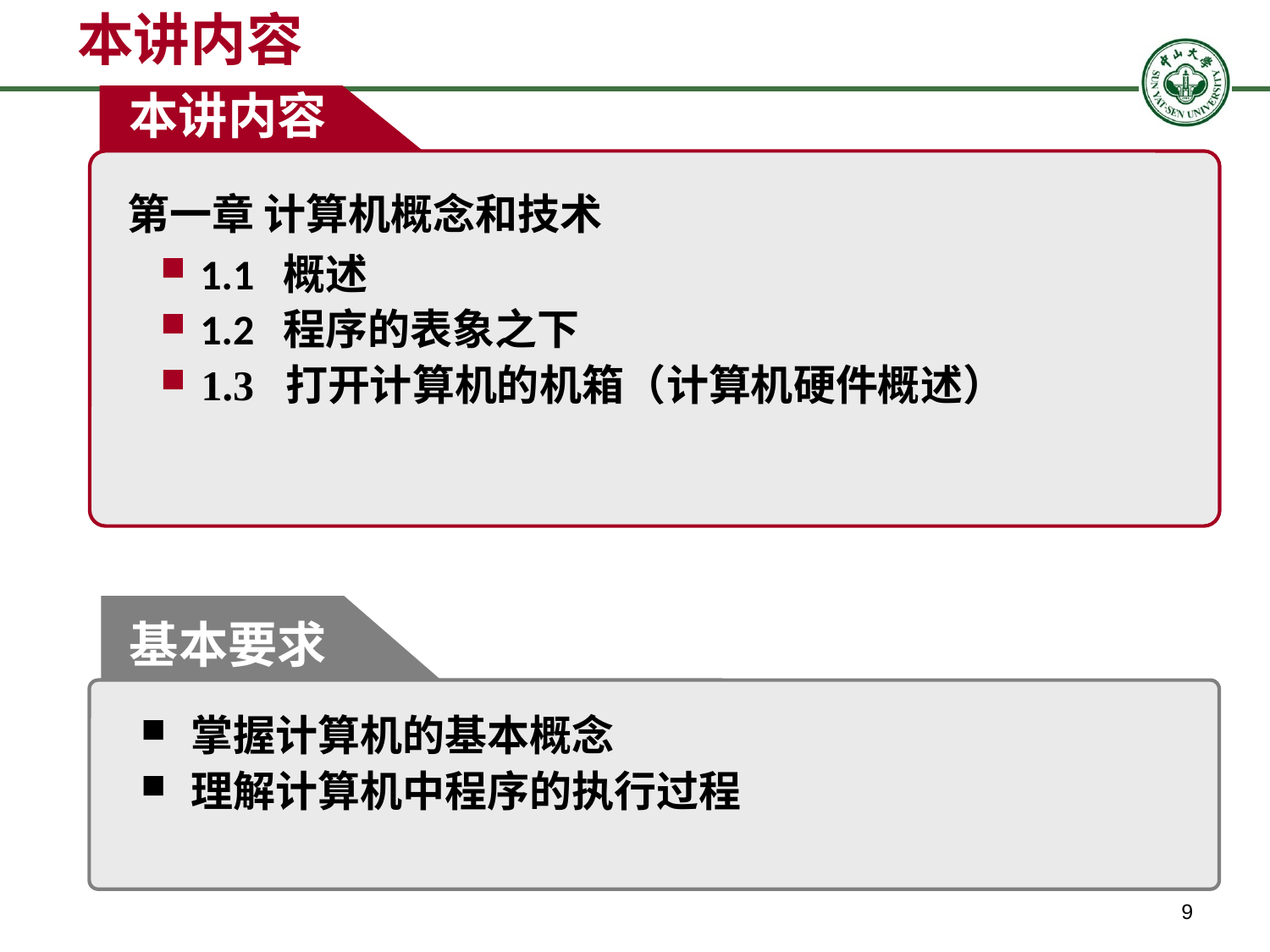

本讲内容
本讲内容

第一章 计算机概念和技术
 1.1  概述
 1.2  程序的表象之下
 1.3  打开计算机的机箱（计算机硬件概述）

基本要求

 掌握计算机的基本概念
 理解计算机中程序的执行过程